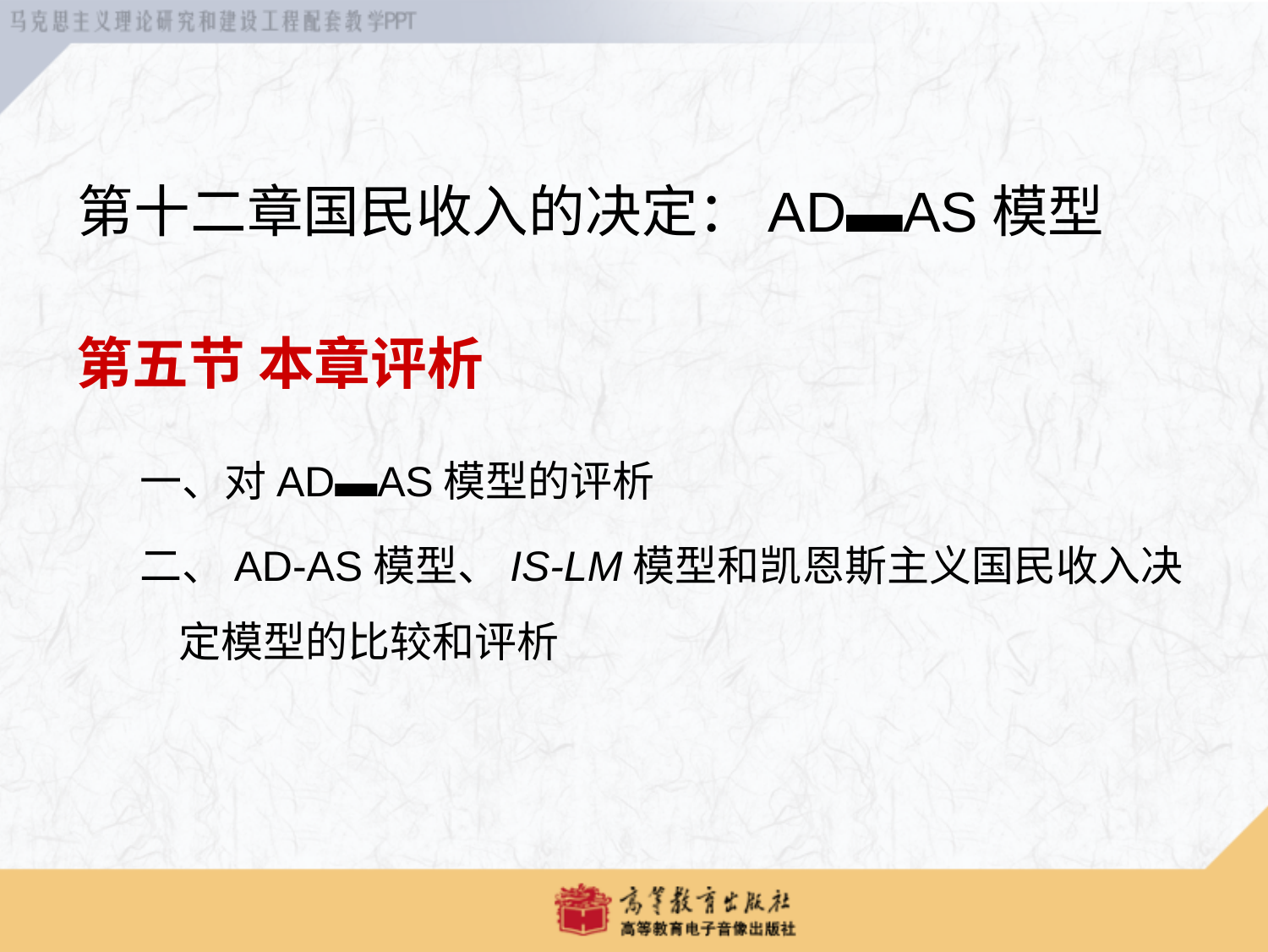

# 第十二章国民收入的决定：AD▬AS模型

第五节 本章评析

一、对AD▬AS模型的评析
二、AD-AS模型、IS-LM模型和凯恩斯主义国民收入决定模型的比较和评析